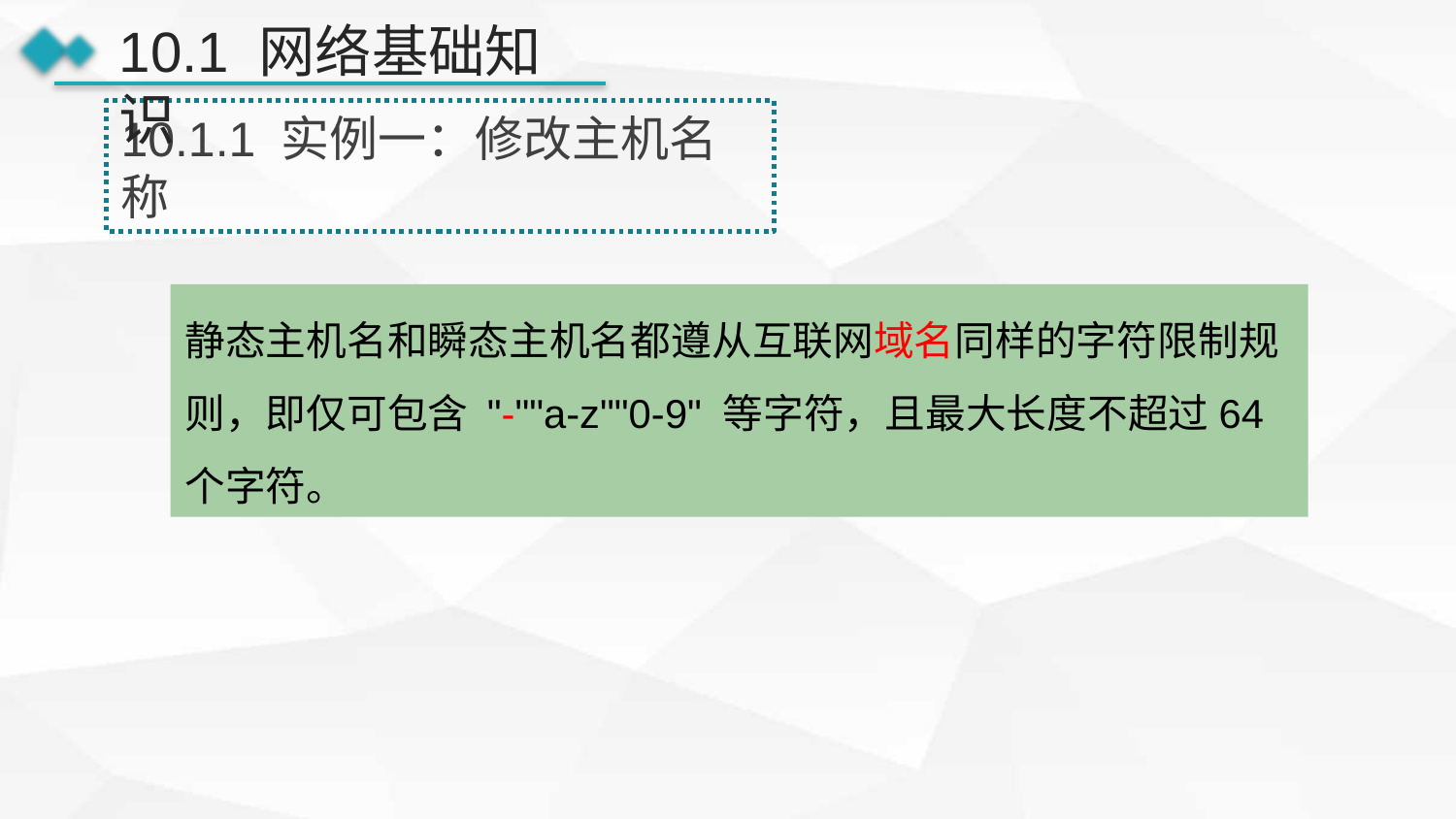

10.1 网络基础知识

10.1.1 实例一：修改主机名称
静态主机名和瞬态主机名都遵从互联网域名同样的字符限制规则，即仅可包含 "-""a-z""0-9" 等字符，且最大长度不超过64个字符。